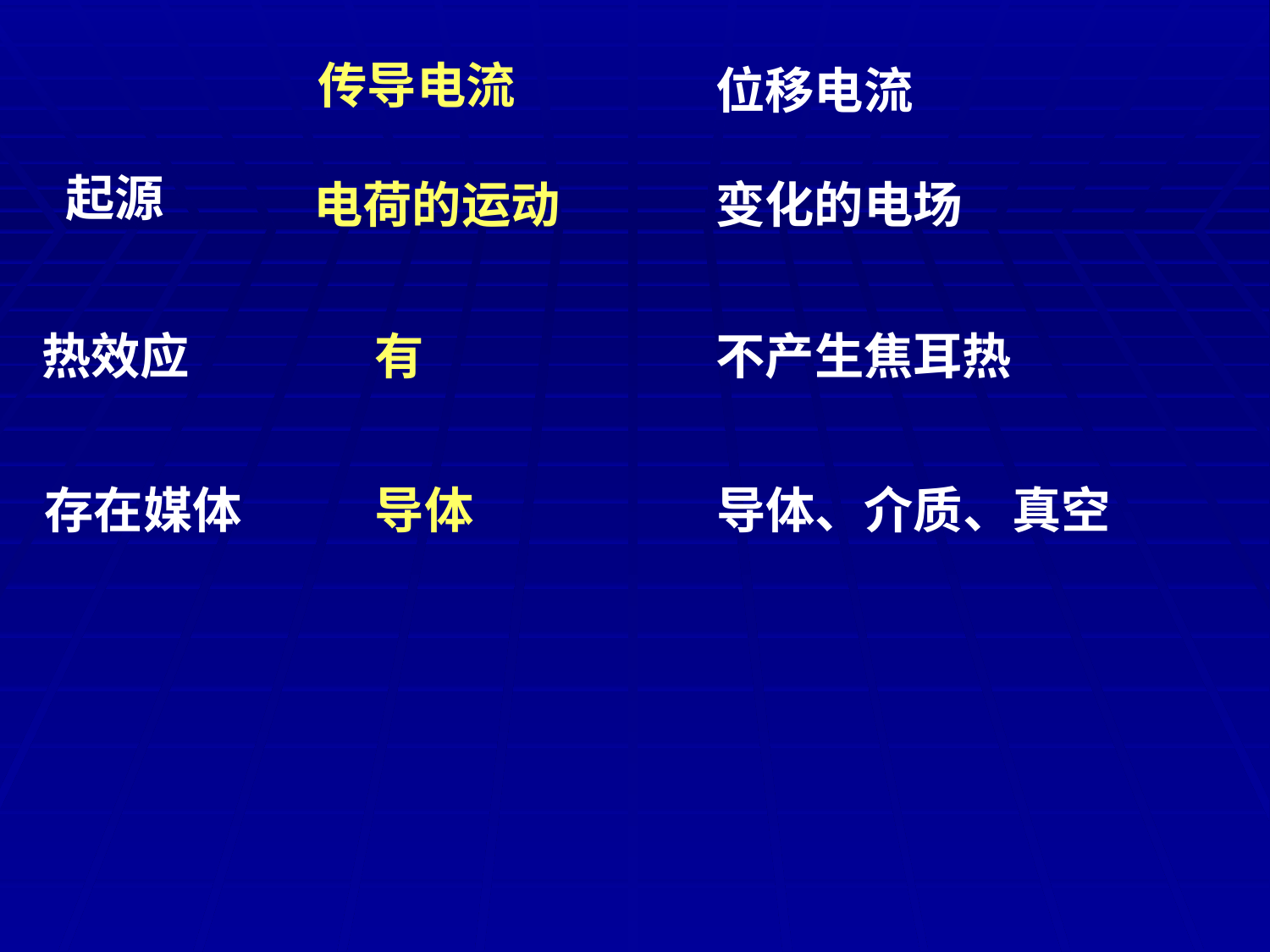

传导电流
位移电流

起源
电荷的运动
变化的电场
热效应
有
不产生焦耳热
存在媒体
导体
导体、介质、真空